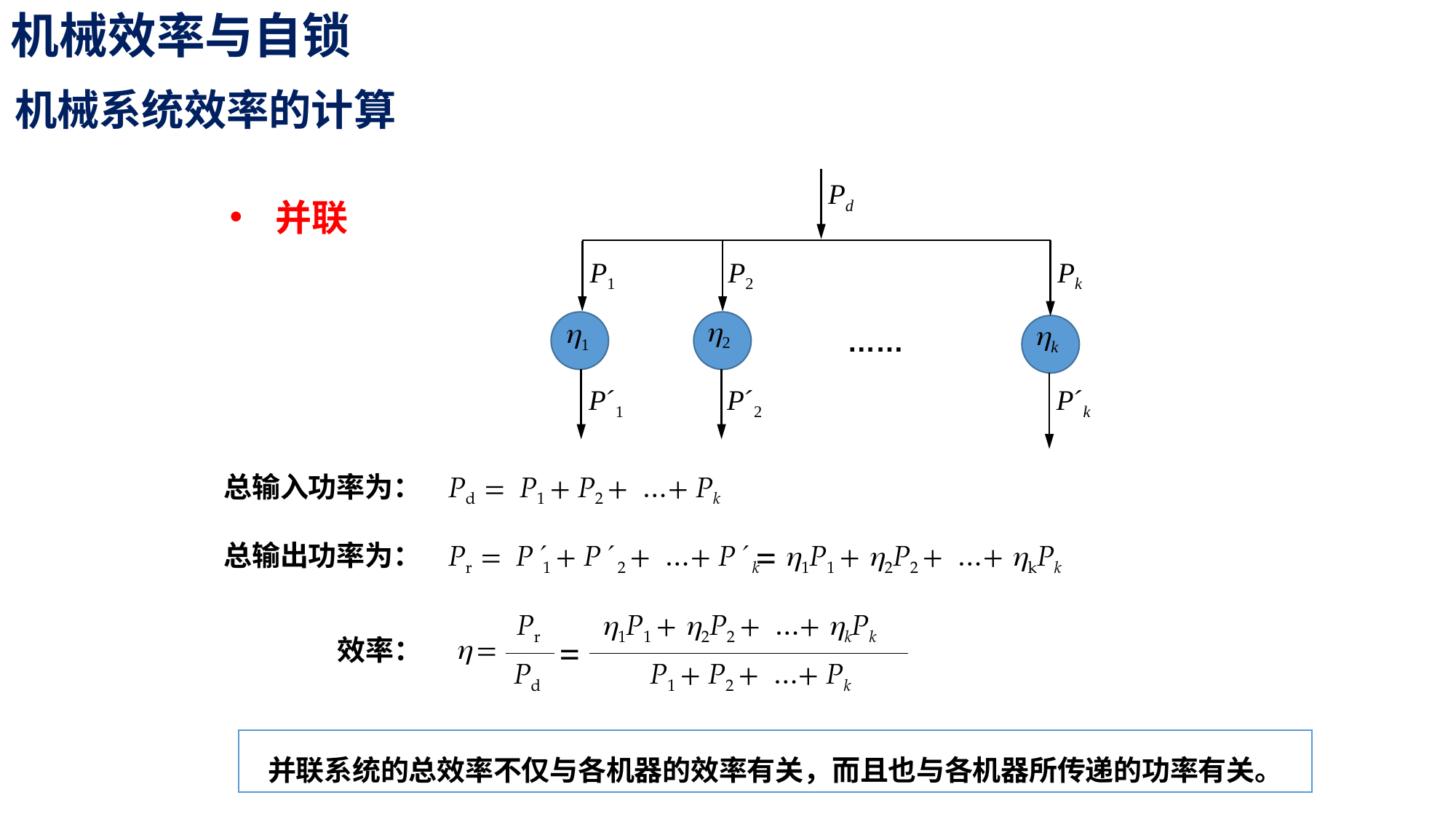

机械效率与自锁
机械系统效率的计算
Pd
并联
P1
P2
Pk
η2
η1

ηk

……
Pˊ1
Pˊ2
Pˊk
总输入功率为：
Pd  =  P1 + P2 +  …+ Pk
= η1P1 + η2P2 +  …+ ηkPk
总输出功率为：
Pr  =  P′1 + P′ 2 +  …+ P′ k
Pr
Pd
η1P1 + η2P2 +  …+ ηkPk
P1 + P2 +  …+ Pk
η =
效率：
=
并联系统的总效率不仅与各机器的效率有关，而且也与各机器所传递的功率有关。